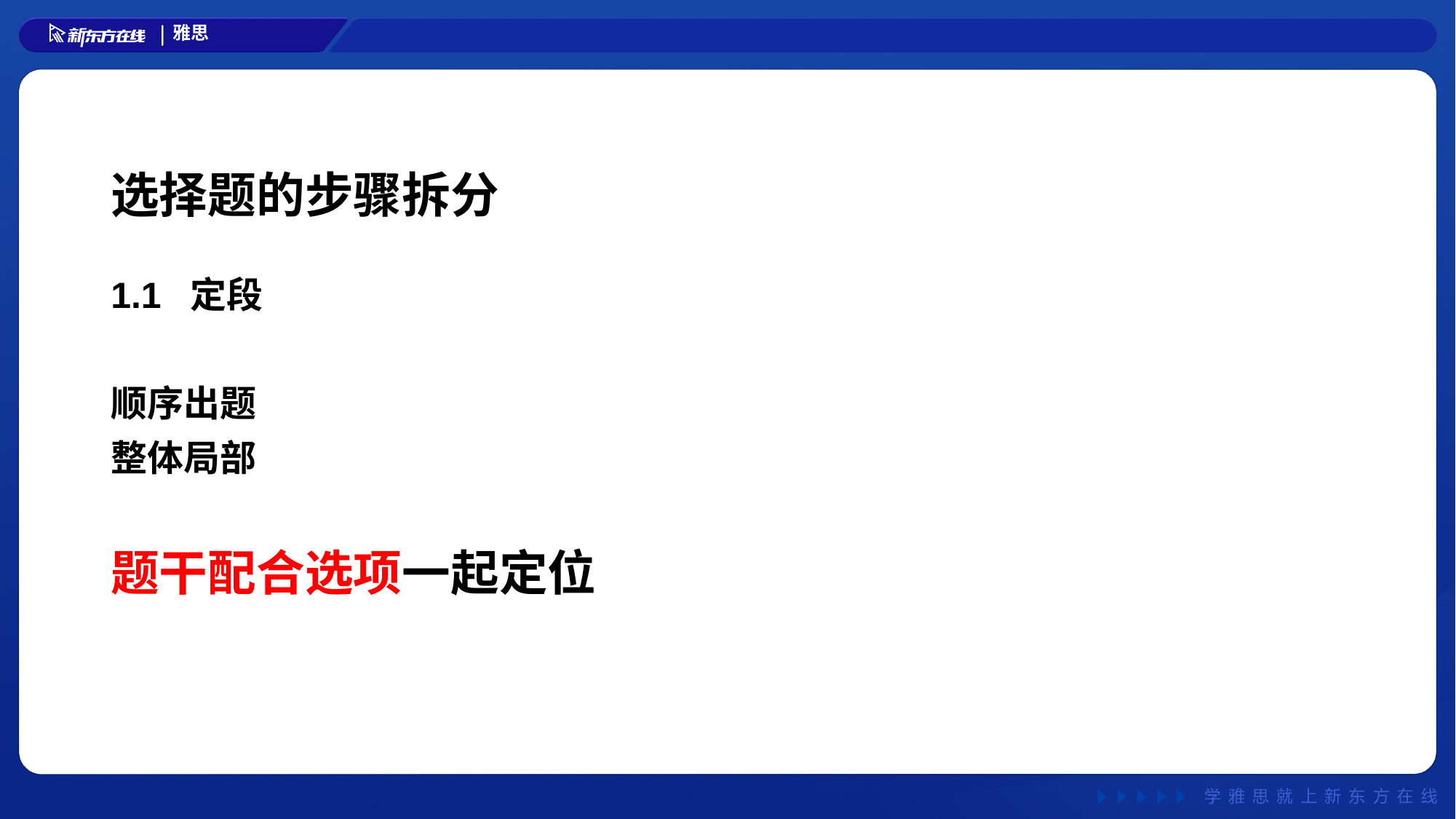

# 选择题的步骤拆分
1.1  定段

顺序出题
整体局部

题干配合选项一起定位